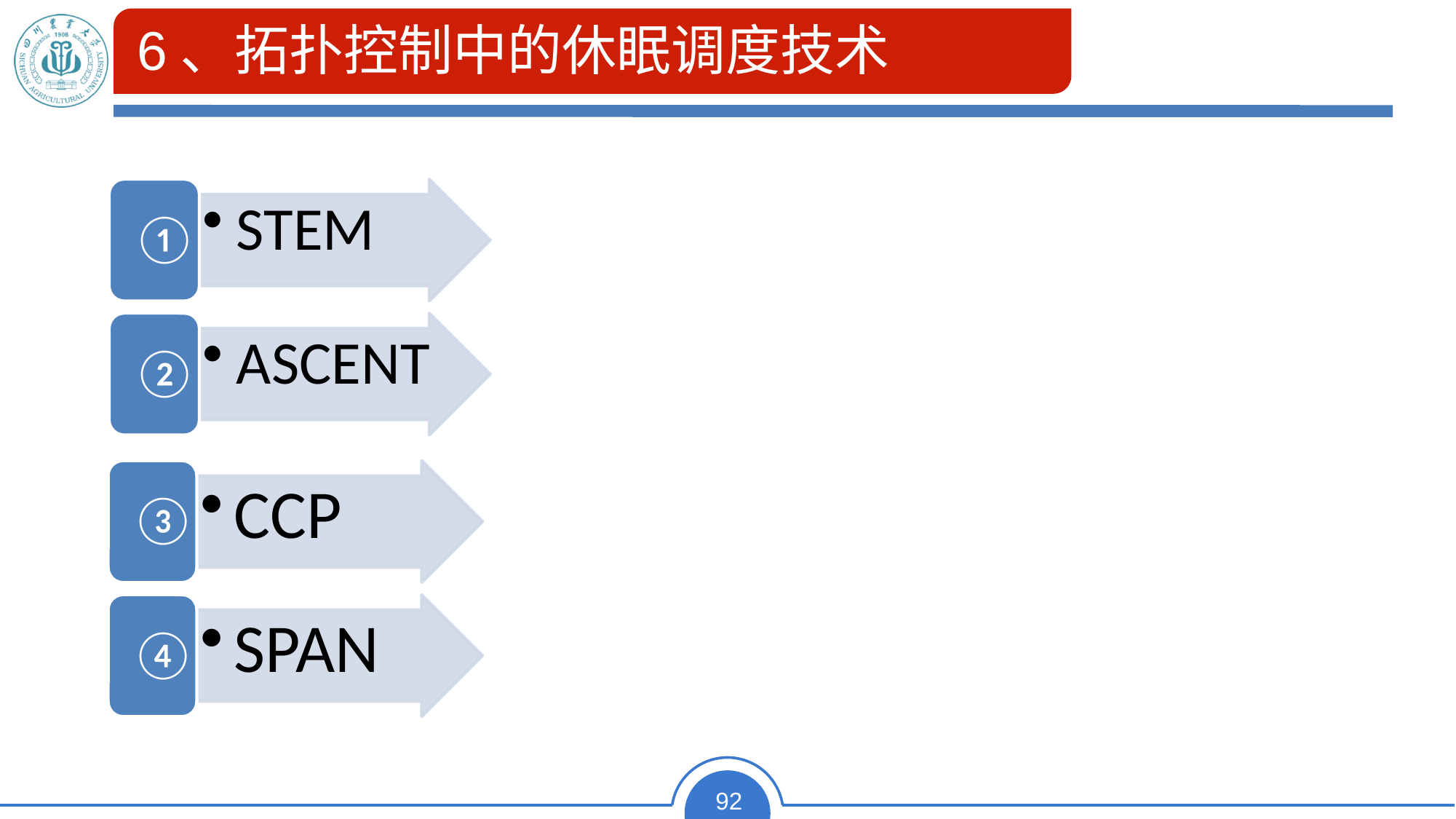

# 6、拓扑控制中的休眠调度技术
STEM
①
ASCENT
②
CCP
③
SPAN
④